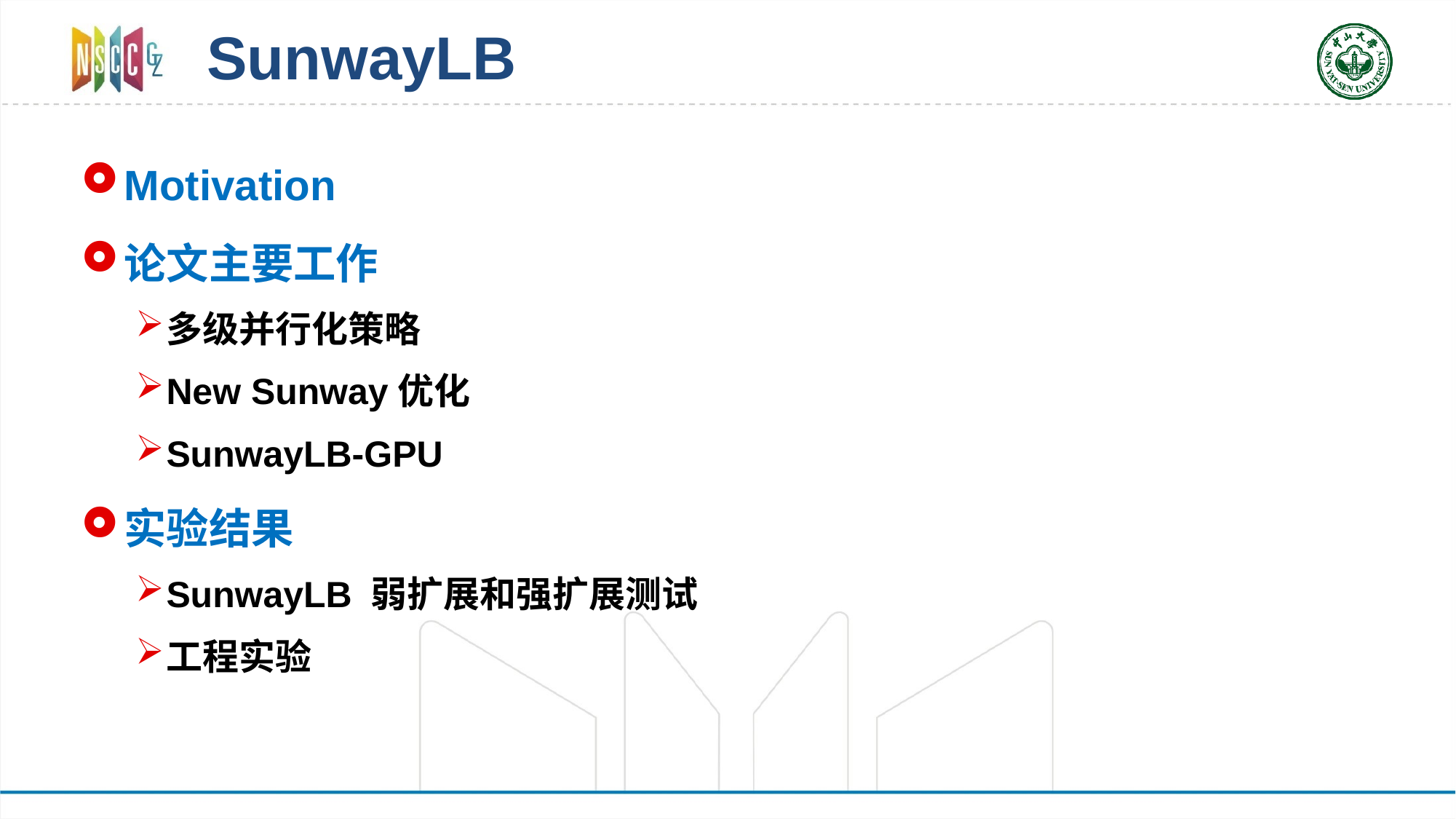

# SunwayLB
Motivation
论文主要工作
多级并行化策略
New Sunway优化
SunwayLB-GPU
实验结果
SunwayLB 弱扩展和强扩展测试
工程实验